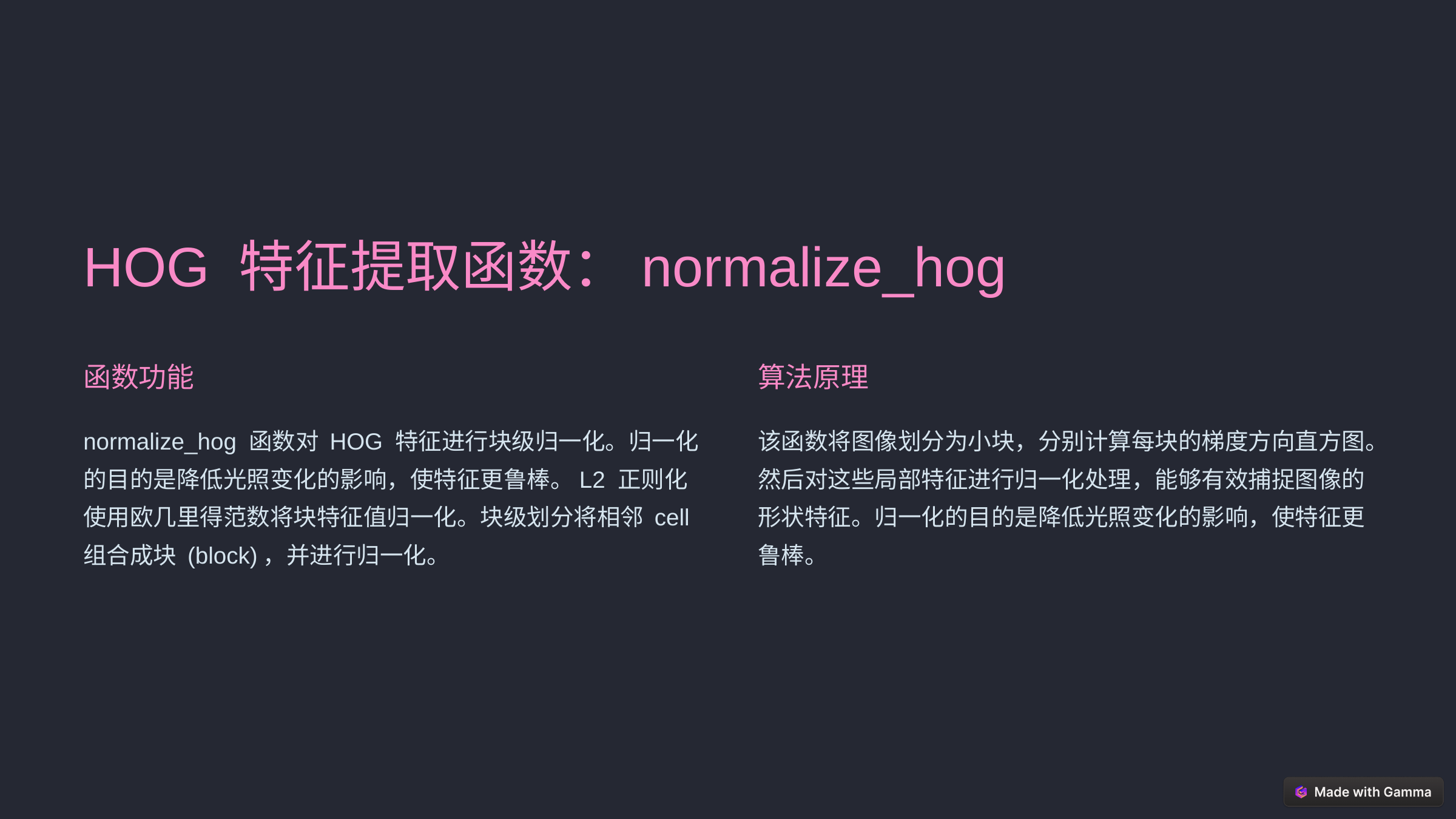

HOG 特征提取函数：normalize_hog
函数功能
算法原理
normalize_hog 函数对 HOG 特征进行块级归一化。归一化的目的是降低光照变化的影响，使特征更鲁棒。L2 正则化使用欧几里得范数将块特征值归一化。块级划分将相邻 cell 组合成块 (block)，并进行归一化。
该函数将图像划分为小块，分别计算每块的梯度方向直方图。然后对这些局部特征进行归一化处理，能够有效捕捉图像的形状特征。归一化的目的是降低光照变化的影响，使特征更鲁棒。